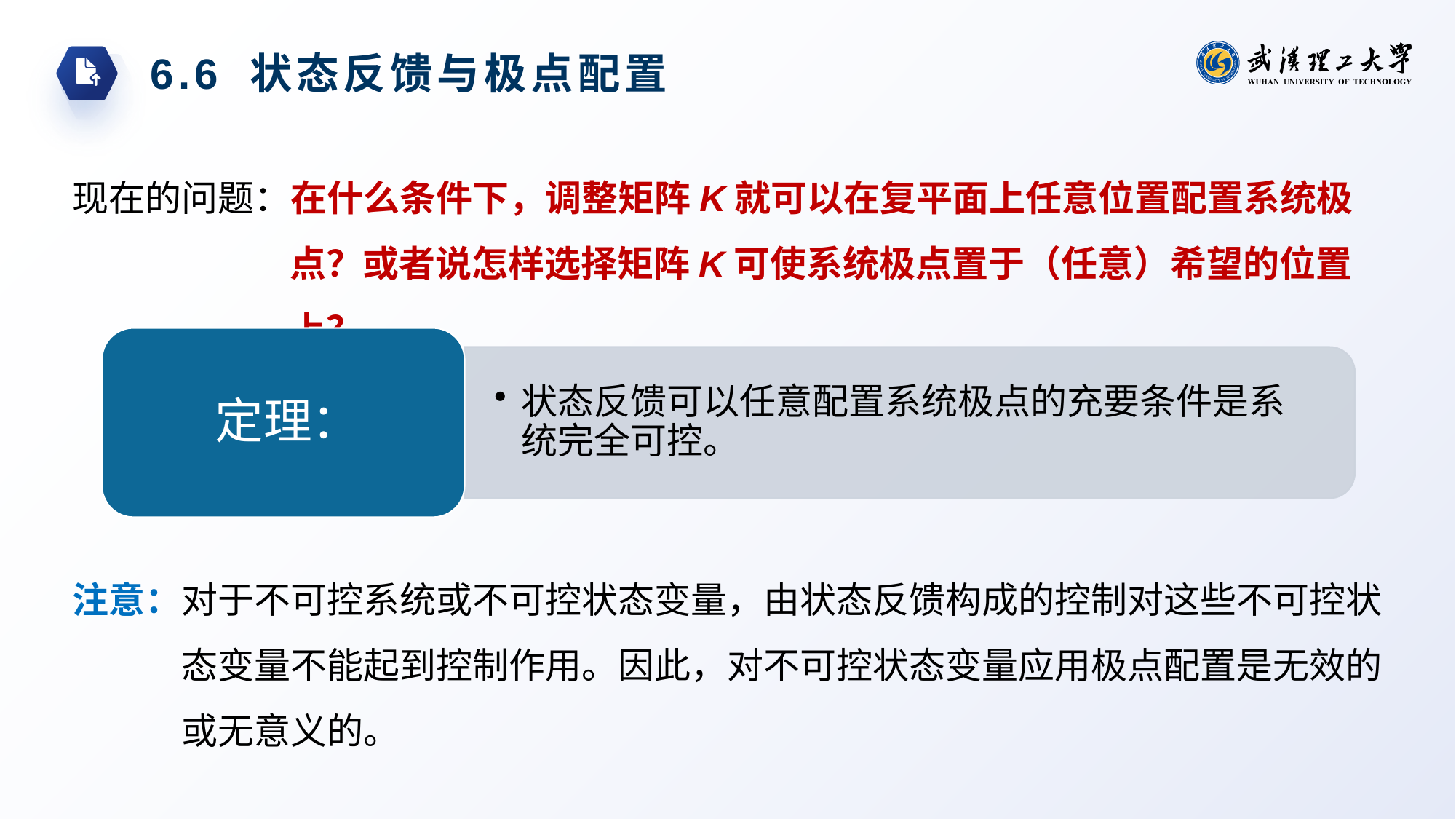

6.6 状态反馈与极点配置
现在的问题：在什么条件下，调整矩阵K就可以在复平面上任意位置配置系统极点？或者说怎样选择矩阵K可使系统极点置于（任意）希望的位置上？
状态反馈可以任意配置系统极点的充要条件是系统完全可控。
定理：
注意：对于不可控系统或不可控状态变量，由状态反馈构成的控制对这些不可控状态变量不能起到控制作用。因此，对不可控状态变量应用极点配置是无效的或无意义的。